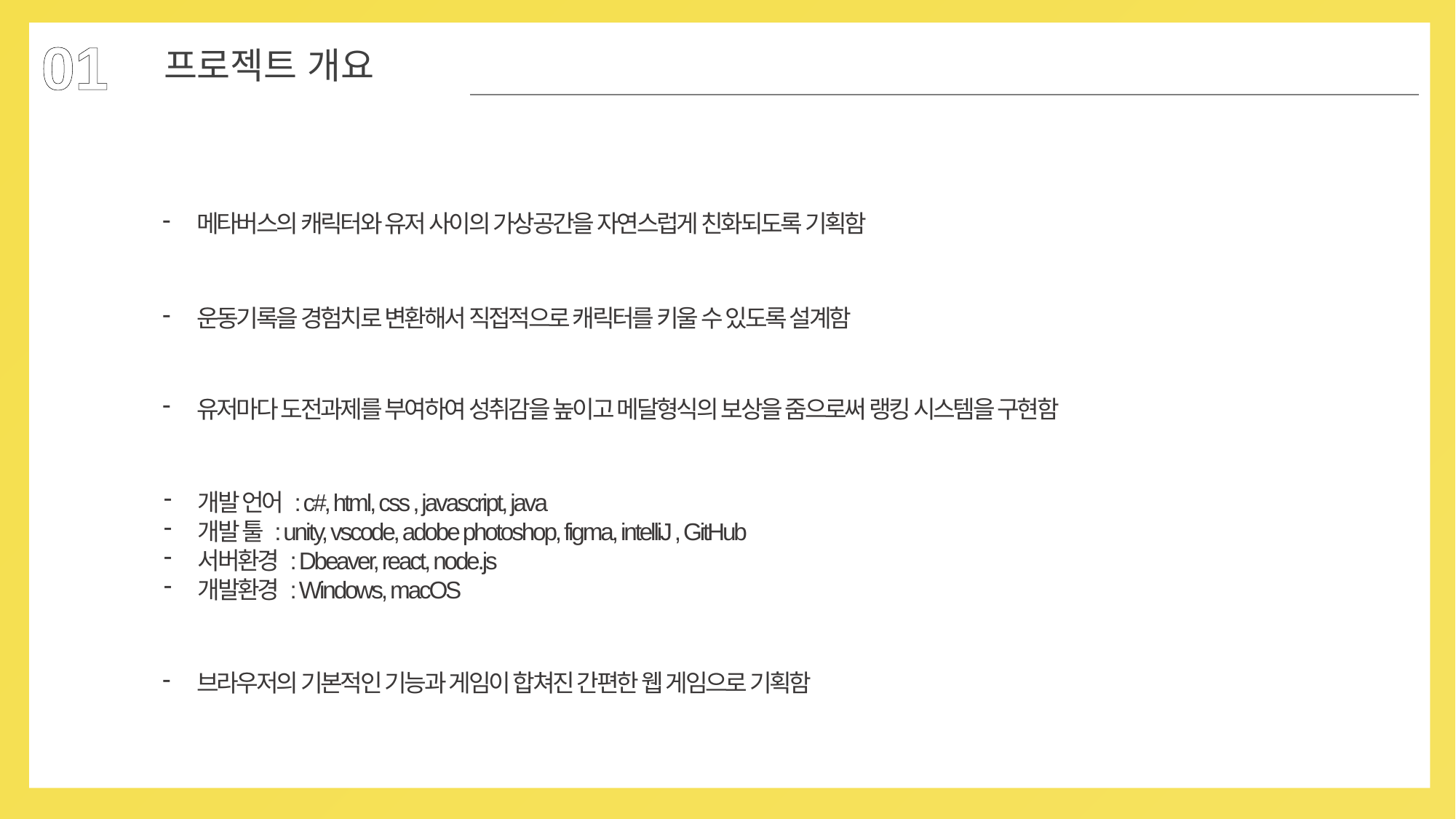

01
프로젝트 개요
메타버스의 캐릭터와 유저 사이의 가상공간을 자연스럽게 친화되도록 기획함

운동기록을 경험치로 변환해서 직접적으로 캐릭터를 키울 수 있도록 설계함

유저마다 도전과제를 부여하여 성취감을 높이고 메달형식의 보상을 줌으로써 랭킹 시스템을 구현함

개발 언어 : c#, html, css , javascript, java
개발 툴 : unity, vscode, adobe photoshop, figma, intelliJ , GitHub
서버환경 : Dbeaver, react, node.js
개발환경 : Windows, macOS

브라우저의 기본적인 기능과 게임이 합쳐진 간편한 웹 게임으로 기획함